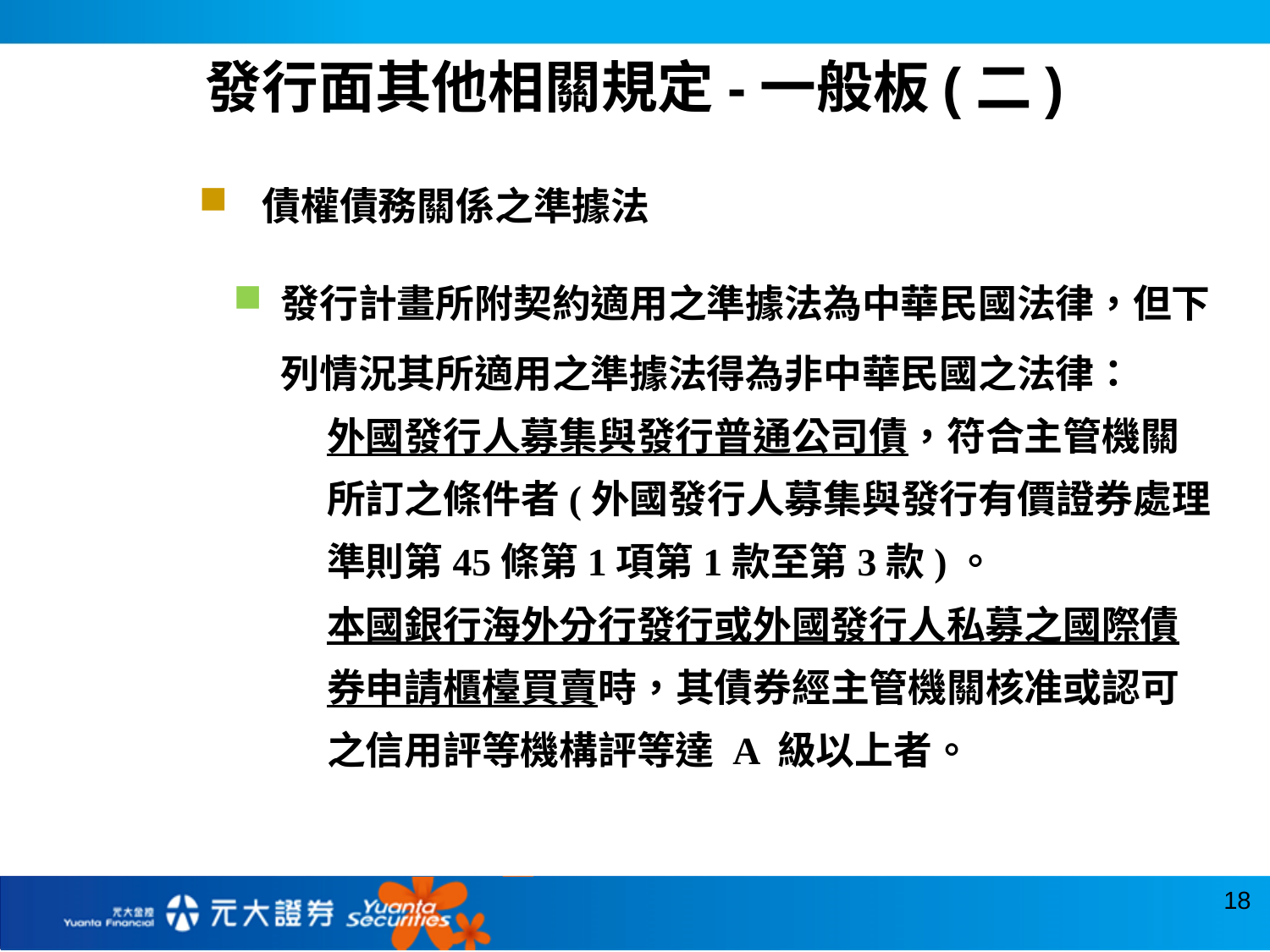

發行面其他相關規定-一般板(二)
債權債務關係之準據法

發行計畫所附契約適用之準據法為中華民國法律，但下列情況其所適用之準據法得為非中華民國之法律：
外國發行人募集與發行普通公司債，符合主管機關所訂之條件者(外國發行人募集與發行有價證券處理準則第45條第1項第1款至第3款)。
本國銀行海外分行發行或外國發行人私募之國際債券申請櫃檯買賣時，其債券經主管機關核准或認可之信用評等機構評等達 A 級以上者。